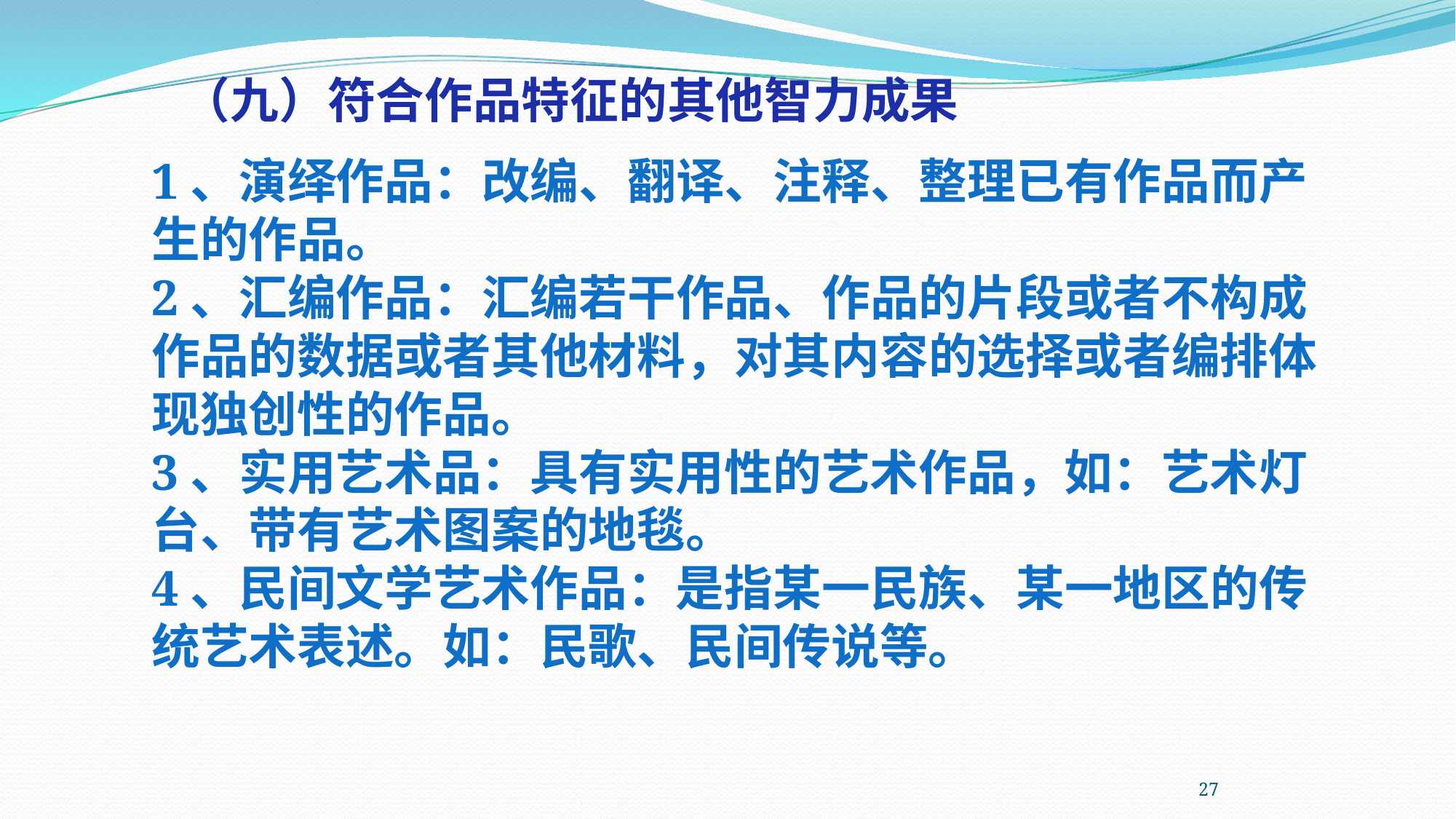

（九）符合作品特征的其他智力成果
1、演绎作品：改编、翻译、注释、整理已有作品而产生的作品。
2、汇编作品：汇编若干作品、作品的片段或者不构成作品的数据或者其他材料，对其内容的选择或者编排体现独创性的作品。
3、实用艺术品：具有实用性的艺术作品，如：艺术灯台、带有艺术图案的地毯。
4、民间文学艺术作品：是指某一民族、某一地区的传统艺术表述。如：民歌、民间传说等。

27